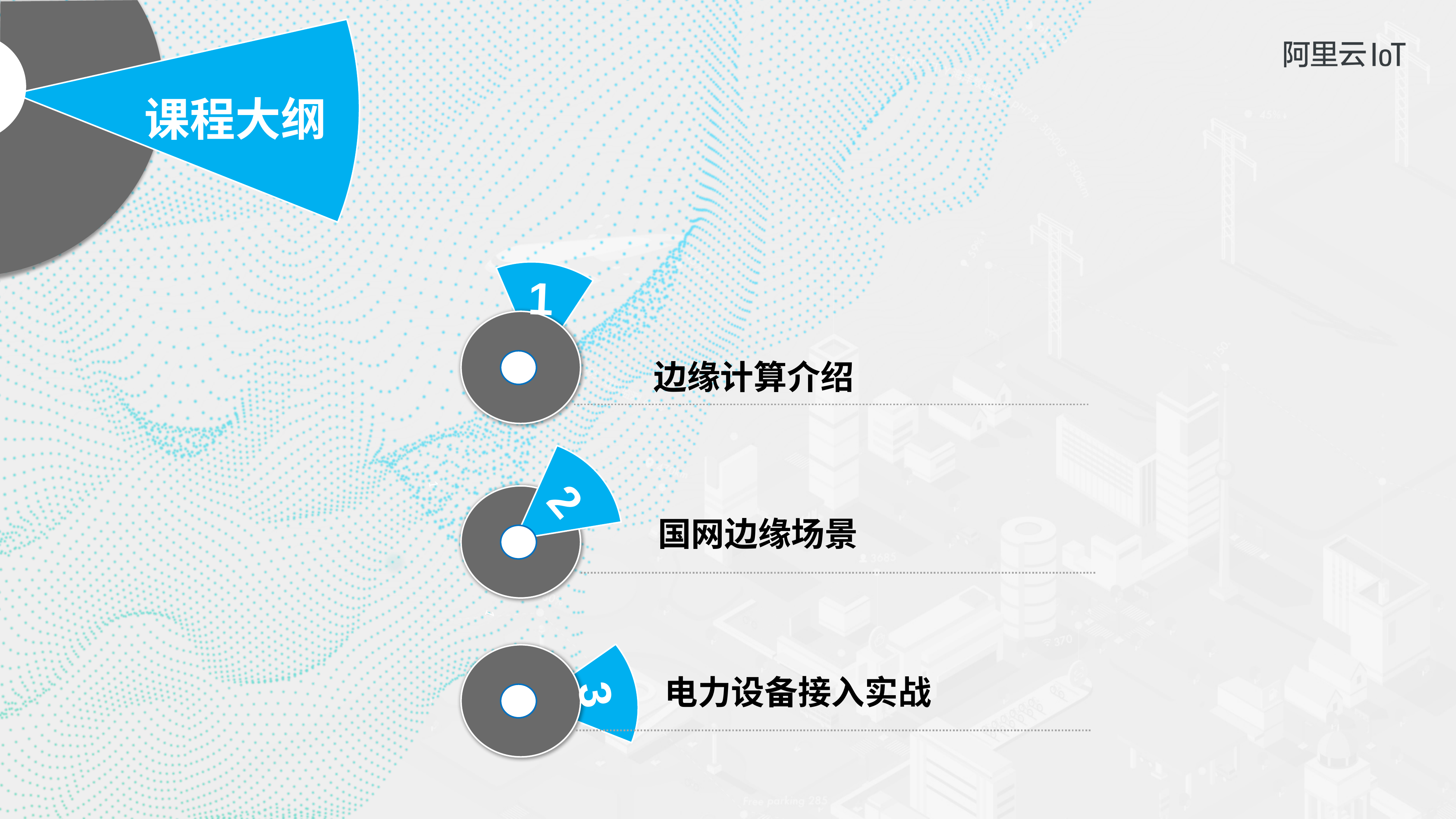

1

课程大纲
1
1

1
2

1

3

边缘计算介绍
国网边缘场景
电力设备接入实战